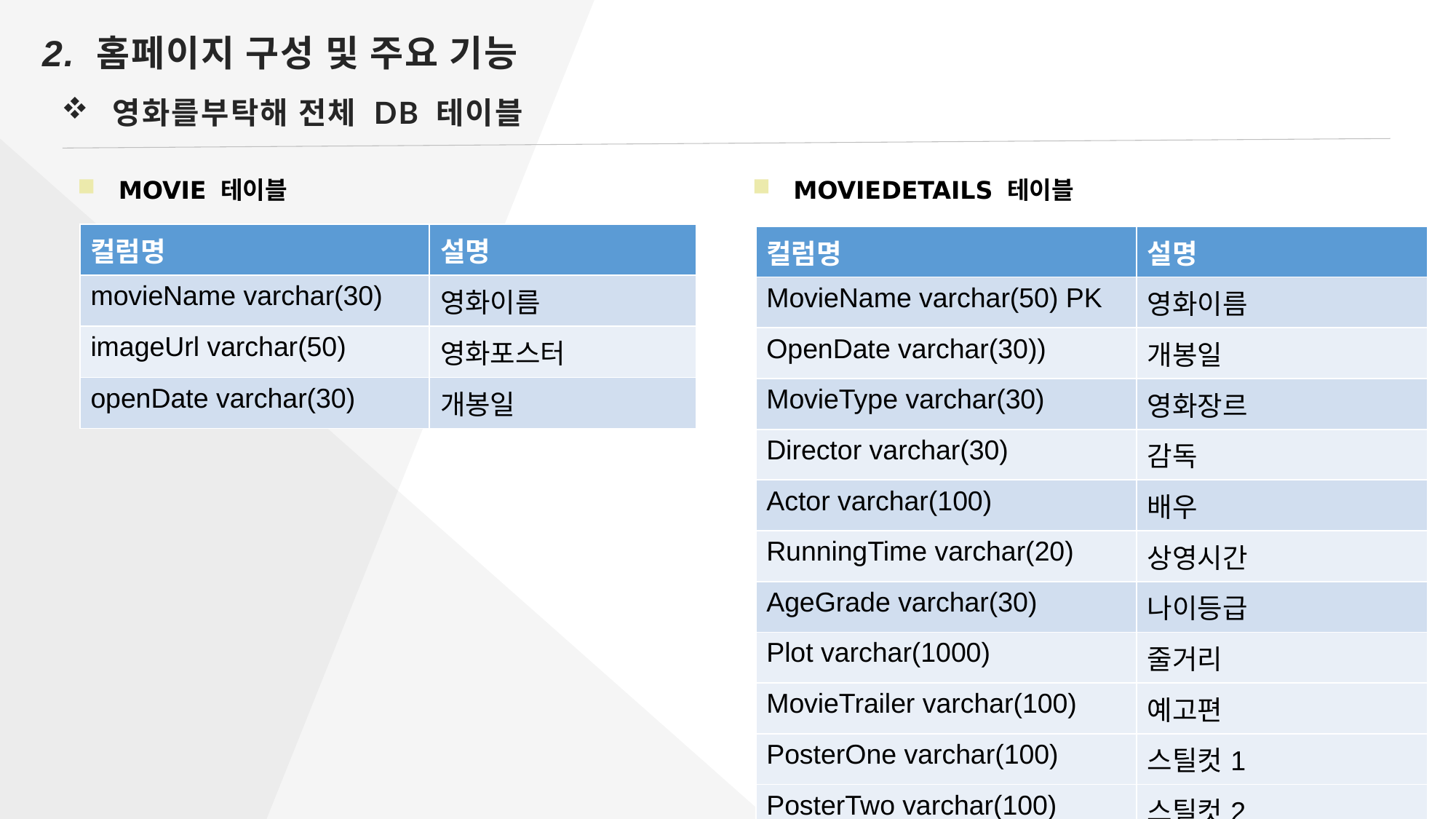

2. 홈페이지 구성 및 주요 기능

영화를부탁해 전체 DB 테이블

MOVIE 테이블
MOVIEDETAILS 테이블
| 컬럼명 | 설명 |
| --- | --- |
| movieName varchar(30) | 영화이름 |
| imageUrl varchar(50) | 영화포스터 |
| openDate varchar(30) | 개봉일 |
| 컬럼명 | 설명 |
| --- | --- |
| MovieName varchar(50) PK | 영화이름 |
| OpenDate varchar(30)) | 개봉일 |
| MovieType varchar(30) | 영화장르 |
| Director varchar(30) | 감독 |
| Actor varchar(100) | 배우 |
| RunningTime varchar(20) | 상영시간 |
| AgeGrade varchar(30) | 나이등급 |
| Plot varchar(1000) | 줄거리 |
| MovieTrailer varchar(100) | 예고편 |
| PosterOne varchar(100) | 스틸컷1 |
| PosterTwo varchar(100) | 스틸컷2 |
| PosterThree varchar(100) | 스틸컷3 |